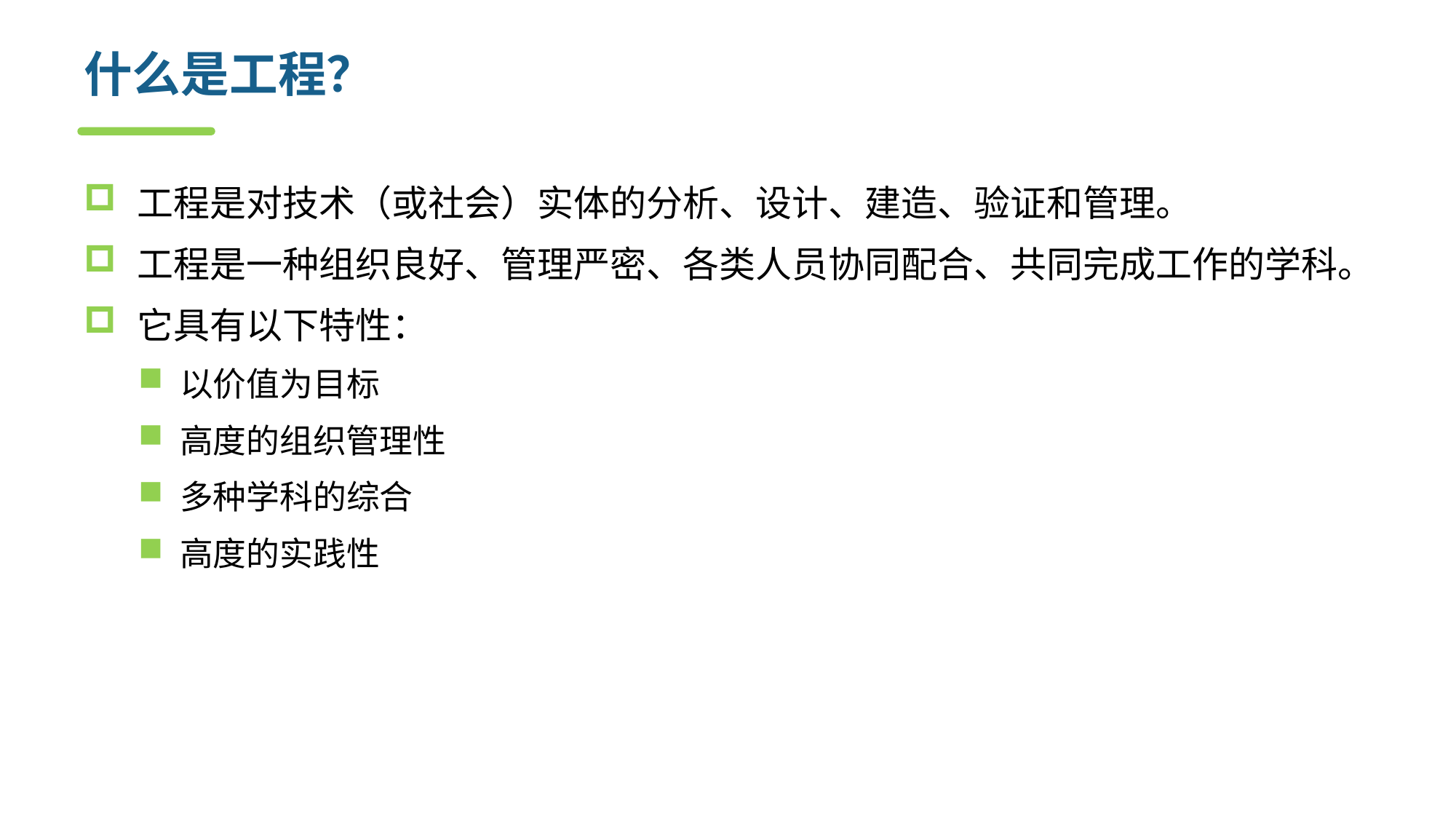

# 什么是工程？
工程是对技术（或社会）实体的分析、设计、建造、验证和管理。
工程是一种组织良好、管理严密、各类人员协同配合、共同完成工作的学科。
它具有以下特性：
以价值为目标
高度的组织管理性
多种学科的综合
高度的实践性
22